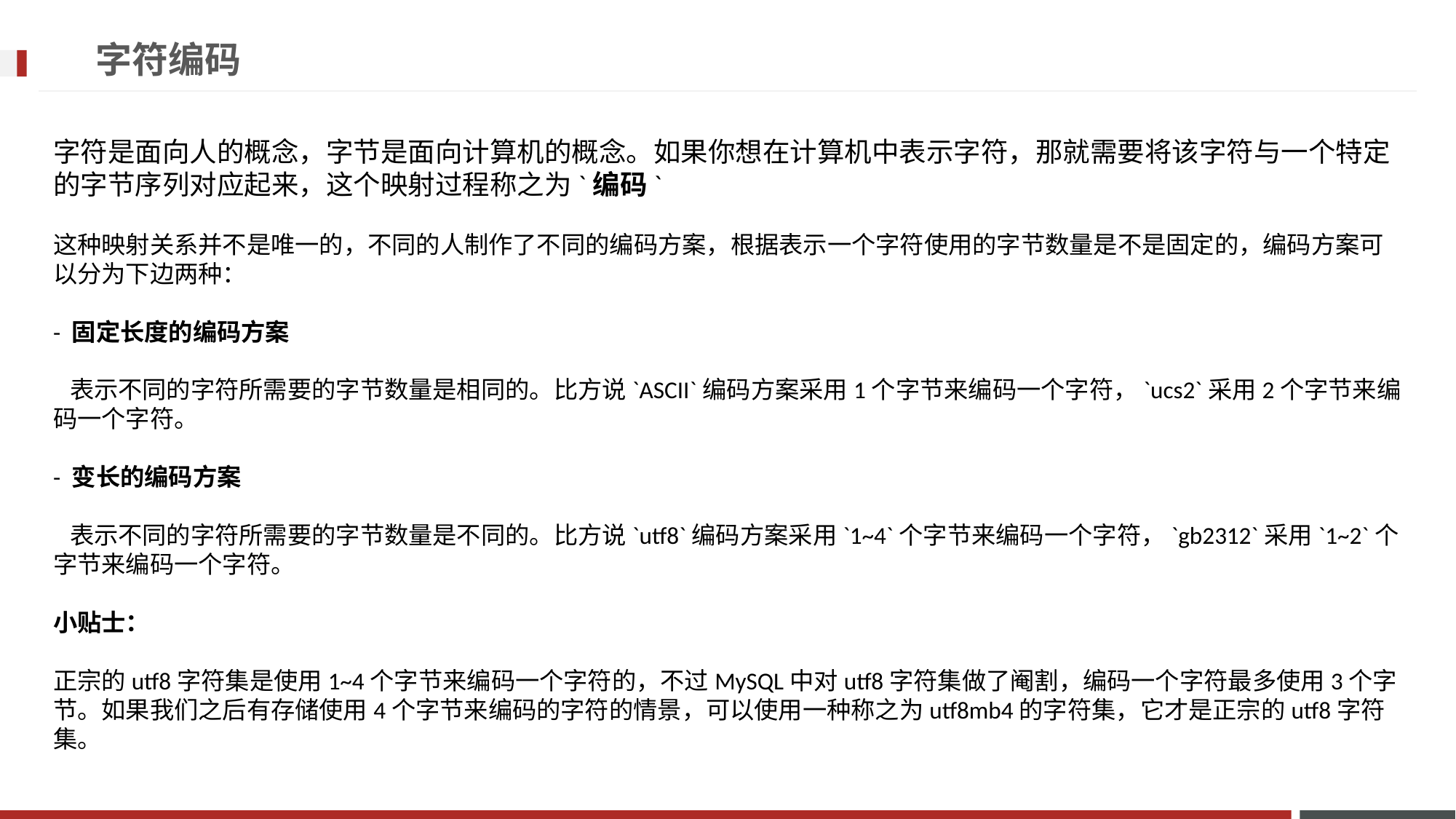

# 字符编码

字符是面向人的概念，字节是面向计算机的概念。如果你想在计算机中表示字符，那就需要将该字符与一个特定的字节序列对应起来，这个映射过程称之为`编码`

这种映射关系并不是唯一的，不同的人制作了不同的编码方案，根据表示一个字符使用的字节数量是不是固定的，编码方案可以分为下边两种：

- 固定长度的编码方案

  表示不同的字符所需要的字节数量是相同的。比方说`ASCII`编码方案采用1个字节来编码一个字符，`ucs2`采用2个字节来编码一个字符。

- 变长的编码方案

  表示不同的字符所需要的字节数量是不同的。比方说`utf8`编码方案采用`1~4`个字节来编码一个字符，`gb2312`采用`1~2`个字节来编码一个字符。

小贴士：

正宗的utf8字符集是使用1~4个字节来编码一个字符的，不过MySQL中对utf8字符集做了阉割，编码一个字符最多使用3个字节。如果我们之后有存储使用4个字节来编码的字符的情景，可以使用一种称之为utf8mb4的字符集，它才是正宗的utf8字符集。